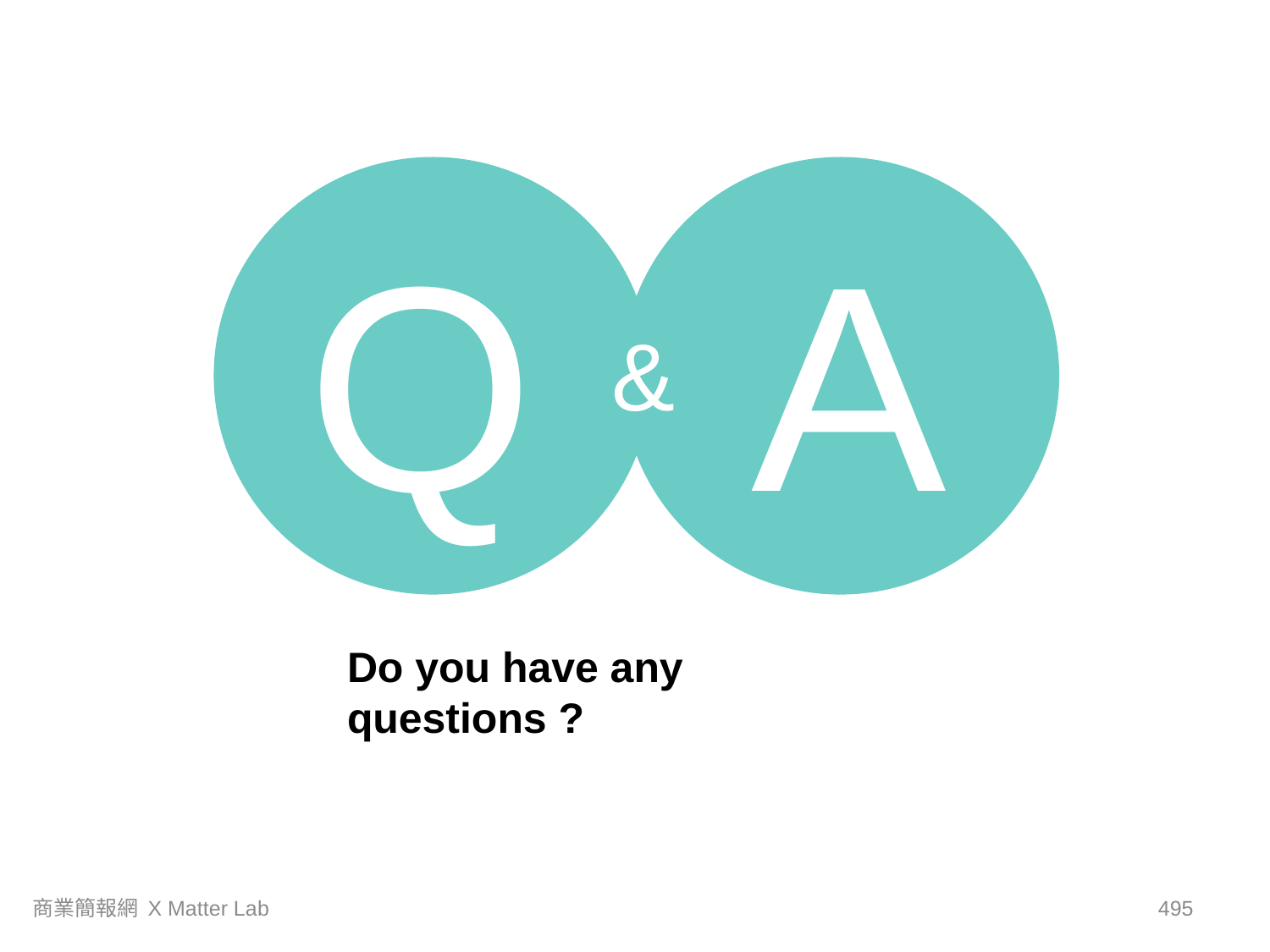

Q
A
&
Do you have any questions ?
商業簡報網 X Matter Lab
495